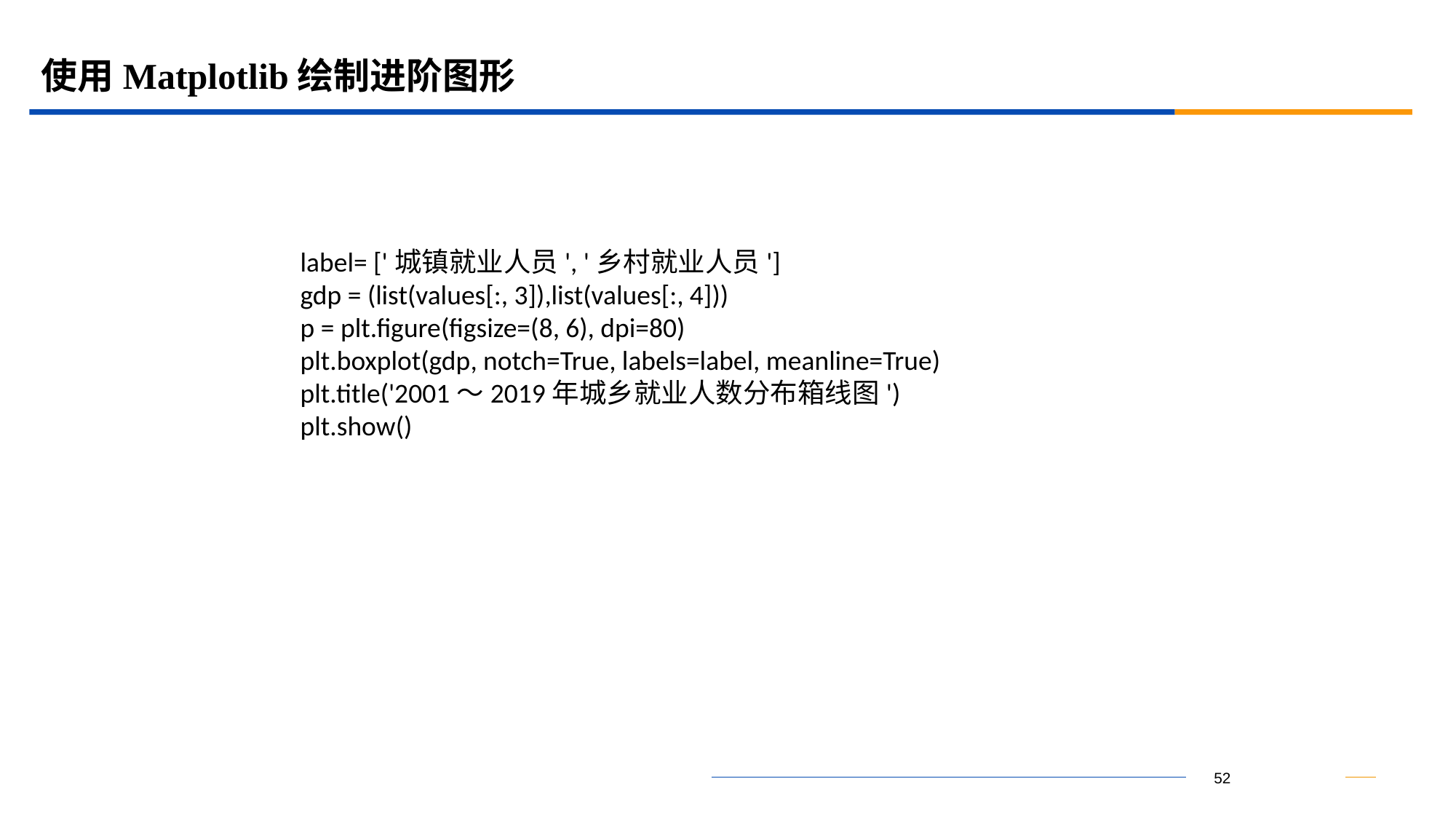

# 使用Matplotlib绘制进阶图形
label= ['城镇就业人员', '乡村就业人员']
gdp = (list(values[:, 3]),list(values[:, 4]))
p = plt.figure(figsize=(8, 6), dpi=80)
plt.boxplot(gdp, notch=True, labels=label, meanline=True)
plt.title('2001～2019年城乡就业人数分布箱线图')
plt.show()